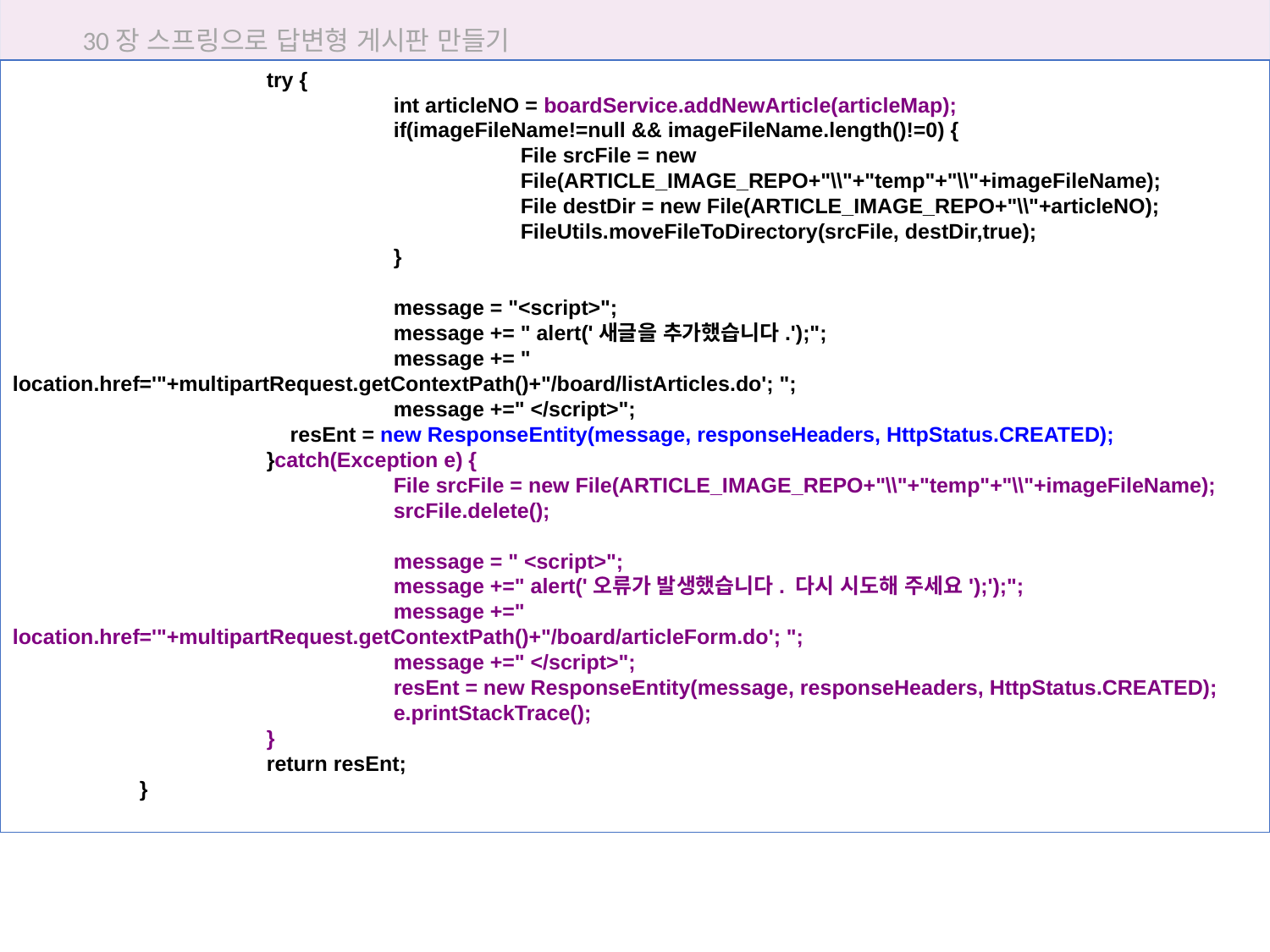

30장 스프링으로 답변형 게시판 만들기
		try {
			int articleNO = boardService.addNewArticle(articleMap);
			if(imageFileName!=null && imageFileName.length()!=0) {
				File srcFile = new
				File(ARTICLE_IMAGE_REPO+"\\"+"temp"+"\\"+imageFileName);
				File destDir = new File(ARTICLE_IMAGE_REPO+"\\"+articleNO);
				FileUtils.moveFileToDirectory(srcFile, destDir,true);
			}

			message = "<script>";
			message += " alert('새글을 추가했습니다.');";
			message += " location.href='"+multipartRequest.getContextPath()+"/board/listArticles.do'; ";
			message +=" </script>";
		    resEnt = new ResponseEntity(message, responseHeaders, HttpStatus.CREATED);
		}catch(Exception e) {
			File srcFile = new File(ARTICLE_IMAGE_REPO+"\\"+"temp"+"\\"+imageFileName);
			srcFile.delete();

			message = " <script>";
			message +=" alert('오류가 발생했습니다. 다시 시도해 주세요');');";
			message +=" location.href='"+multipartRequest.getContextPath()+"/board/articleForm.do'; ";
			message +=" </script>";
			resEnt = new ResponseEntity(message, responseHeaders, HttpStatus.CREATED);
			e.printStackTrace();
		}
		return resEnt;
	}

30.5 새 글 추가하기